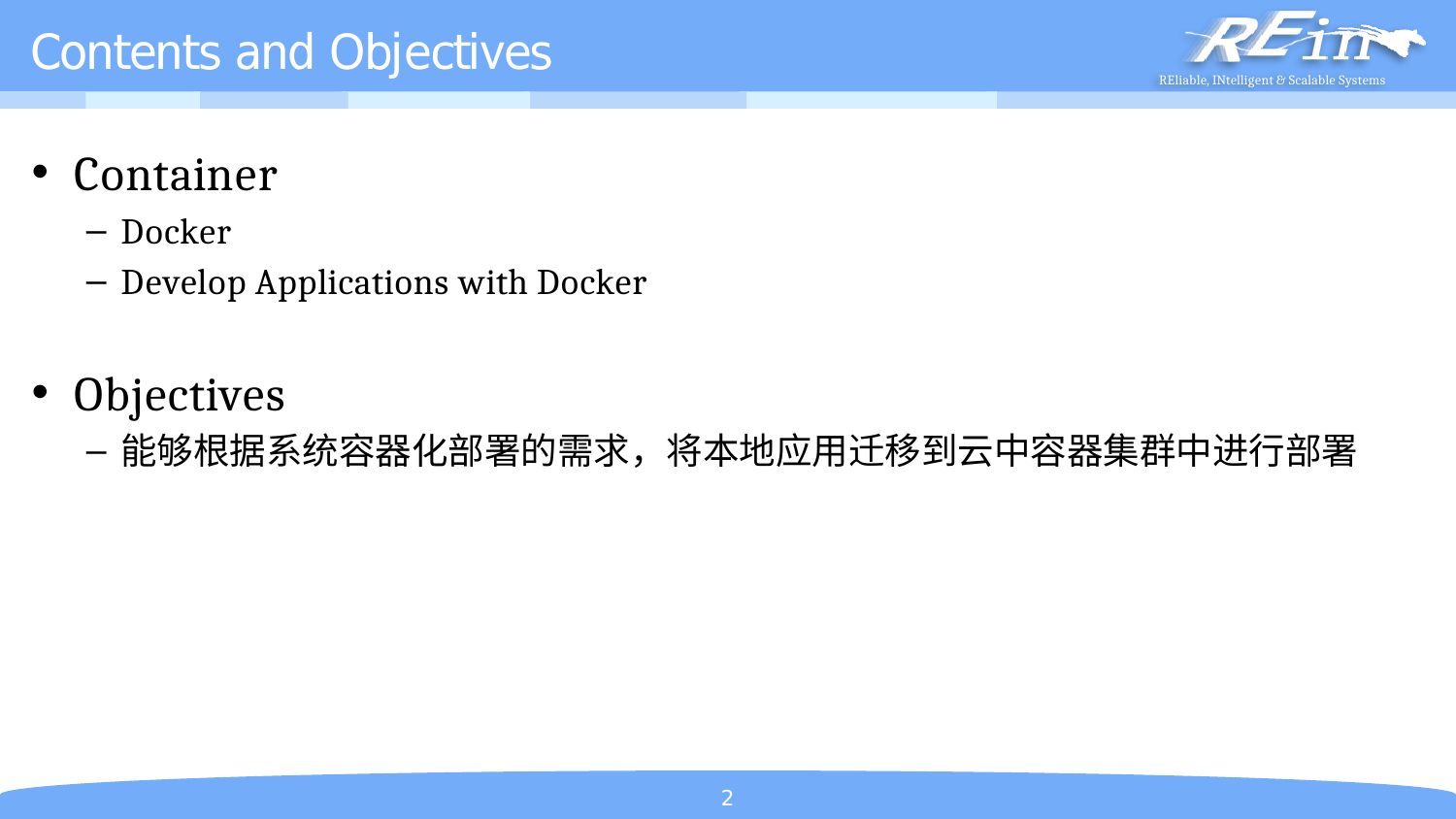

# Contents and Objectives
Container
Docker
Develop Applications with Docker

Objectives
能够根据系统容器化部署的需求，将本地应用迁移到云中容器集群中进行部署

2